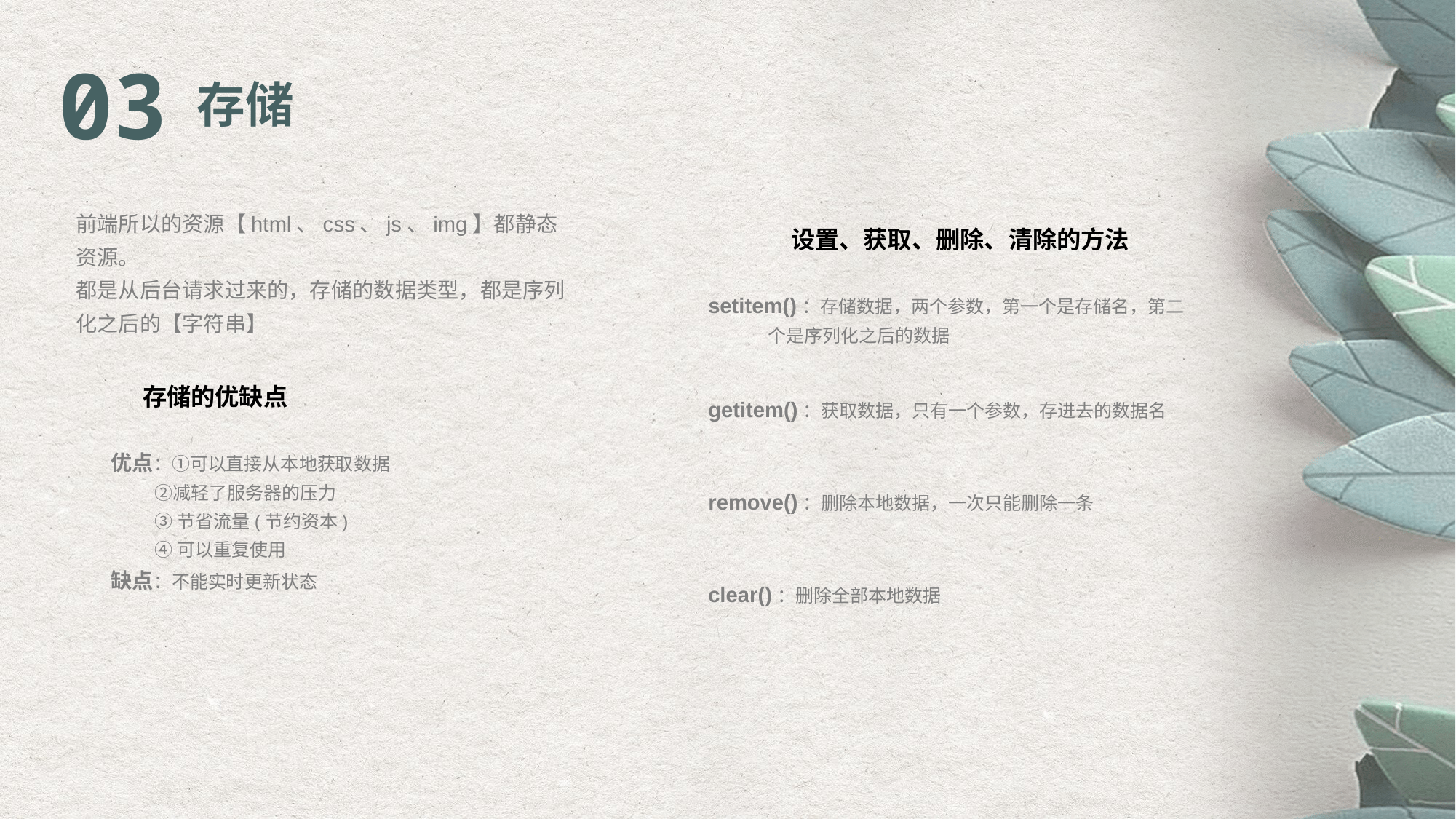

03
存储
前端所以的资源【html、css、js、img】都静态资源。
都是从后台请求过来的，存储的数据类型，都是序列化之后的【字符串】
设置、获取、删除、清除的方法
setitem()：存储数据，两个参数，第一个是存储名，第二
               个是序列化之后的数据
存储的优缺点
getitem()：获取数据，只有一个参数，存进去的数据名
优点：①可以直接从本地获取数据
           ②减轻了服务器的压力
           ③节省流量(节约资本)
           ④可以重复使用
缺点：不能实时更新状态
remove()：删除本地数据，一次只能删除一条
clear()：删除全部本地数据